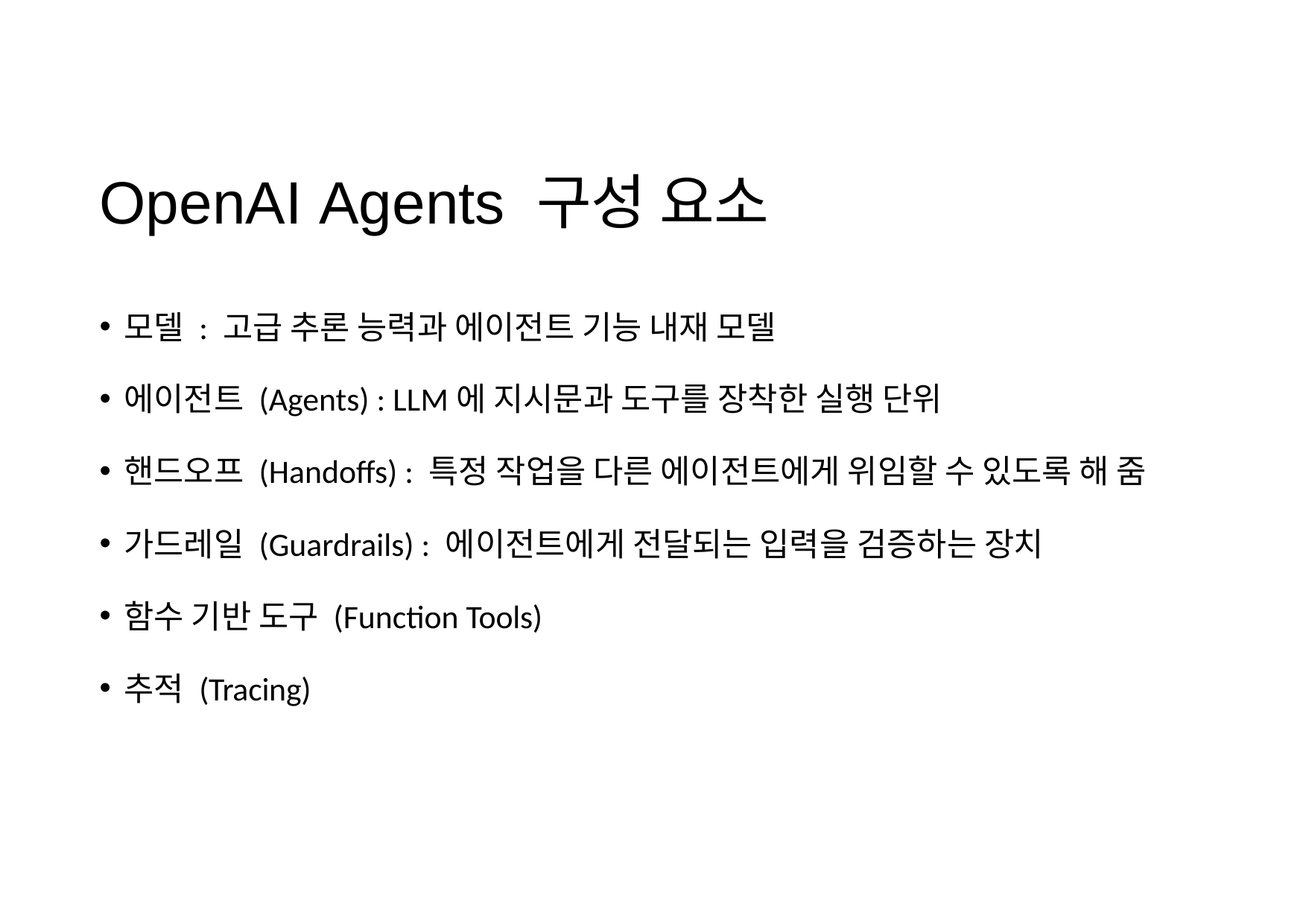

# OpenAI Agents 구성 요소
모델 : 고급 추론 능력과 에이전트 기능 내재 모델
에이전트 (Agents) : LLM에 지시문과 도구를 장착한 실행 단위
핸드오프 (Handoffs) : 특정 작업을 다른 에이전트에게 위임할 수 있도록 해 줌
가드레일 (Guardrails) : 에이전트에게 전달되는 입력을 검증하는 장치
함수 기반 도구 (Function Tools)
추적 (Tracing)